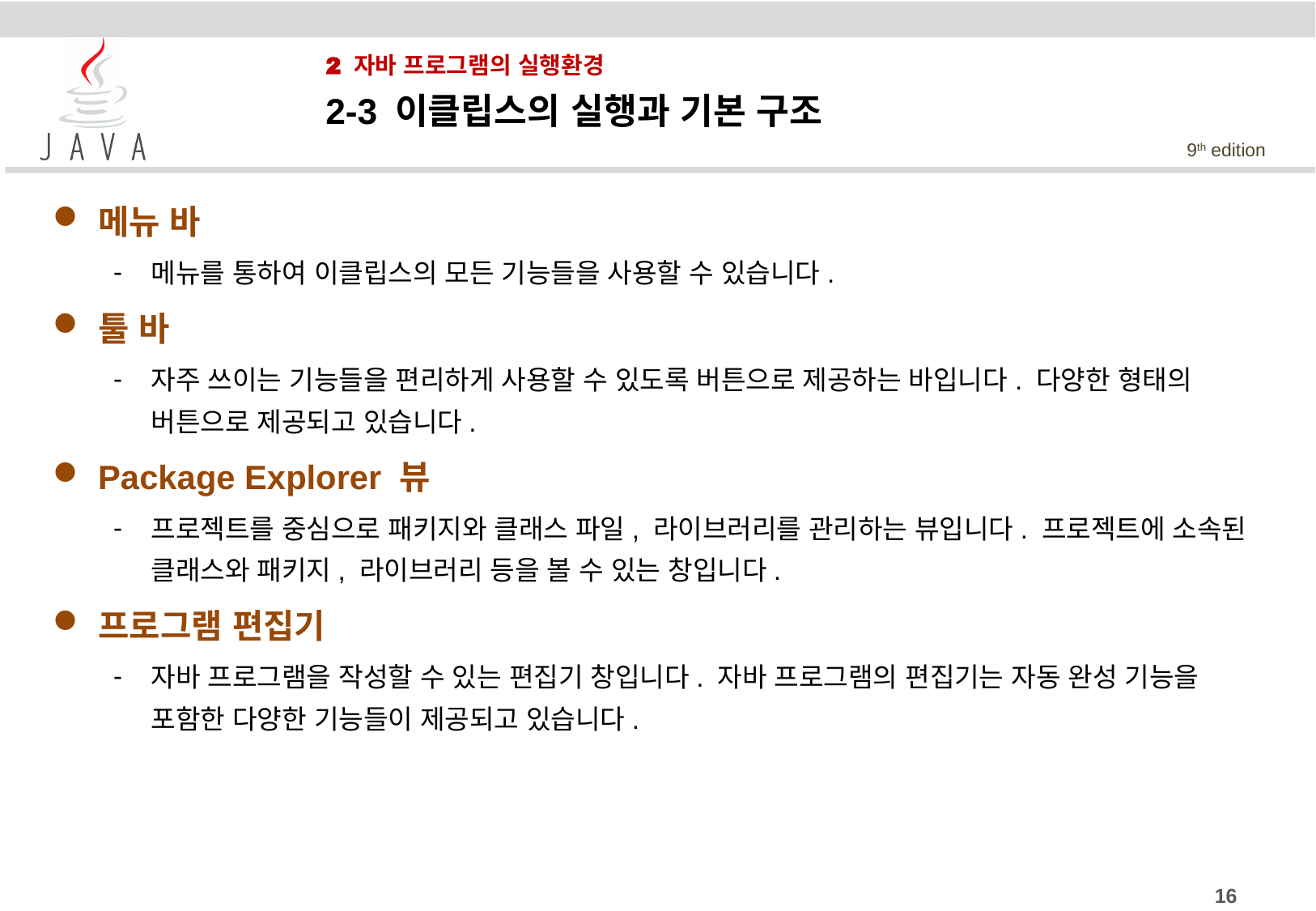

# 2 자바 프로그램의 실행환경
2-3 이클립스의 실행과 기본 구조
메뉴 바
메뉴를 통하여 이클립스의 모든 기능들을 사용할 수 있습니다.
툴 바
자주 쓰이는 기능들을 편리하게 사용할 수 있도록 버튼으로 제공하는 바입니다. 다양한 형태의 버튼으로 제공되고 있습니다.
Package Explorer 뷰
프로젝트를 중심으로 패키지와 클래스 파일, 라이브러리를 관리하는 뷰입니다. 프로젝트에 소속된 클래스와 패키지, 라이브러리 등을 볼 수 있는 창입니다.
프로그램 편집기
자바 프로그램을 작성할 수 있는 편집기 창입니다. 자바 프로그램의 편집기는 자동 완성 기능을 포함한 다양한 기능들이 제공되고 있습니다.
16